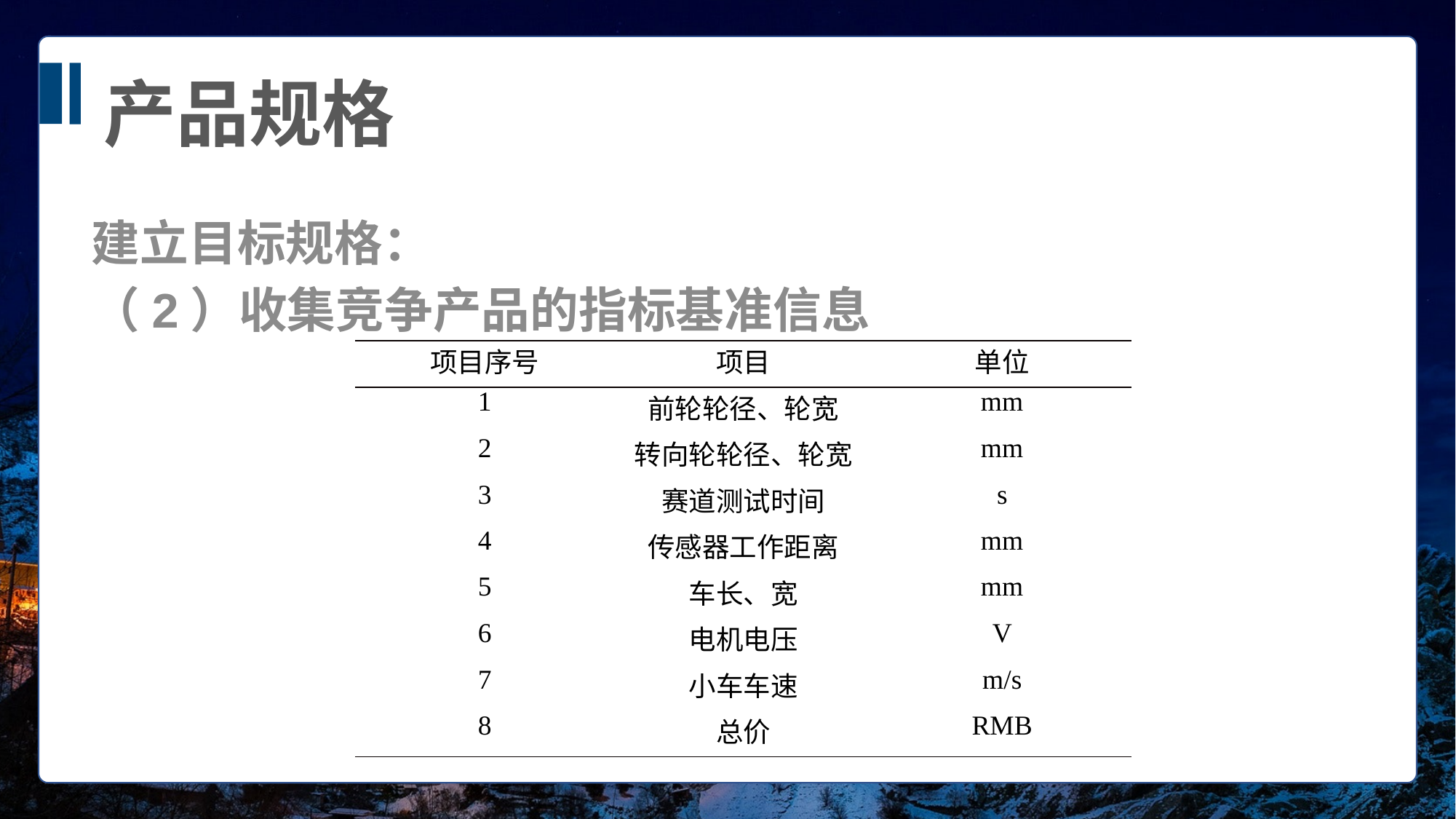

产品规格
建立目标规格：
（2）收集竞争产品的指标基准信息

| 项目序号 | 项目 | 单位 |
| --- | --- | --- |
| 1 | 前轮轮径、轮宽 | mm |
| 2 | 转向轮轮径、轮宽 | mm |
| 3 | 赛道测试时间 | s |
| 4 | 传感器工作距离 | mm |
| 5 | 车长、宽 | mm |
| 6 | 电机电压 | V |
| 7 | 小车车速 | m/s |
| 8 | 总价 | RMB |